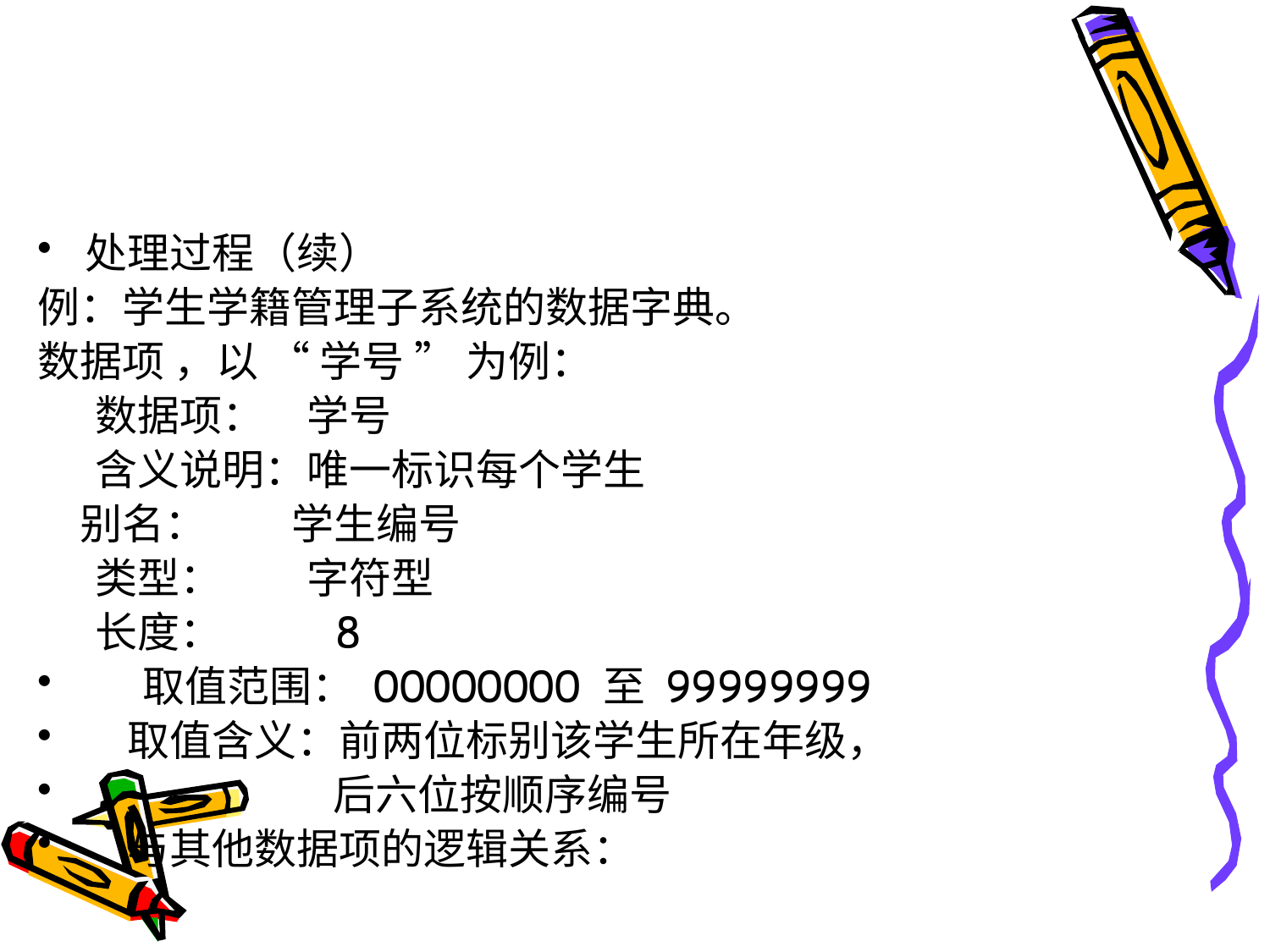

#
处理过程（续）
例：学生学籍管理子系统的数据字典。
数据项 ，以 “ 学号 ” 为例：
     数据项：　学号
     含义说明：唯一标识每个学生
　别名：　　学生编号
     类型：　　字符型
     长度：　　  8
     取值范围： 00000000 至 99999999
　取值含义：前两位标别该学生所在年级，
                         后六位按顺序编号
　与其他数据项的逻辑关系：